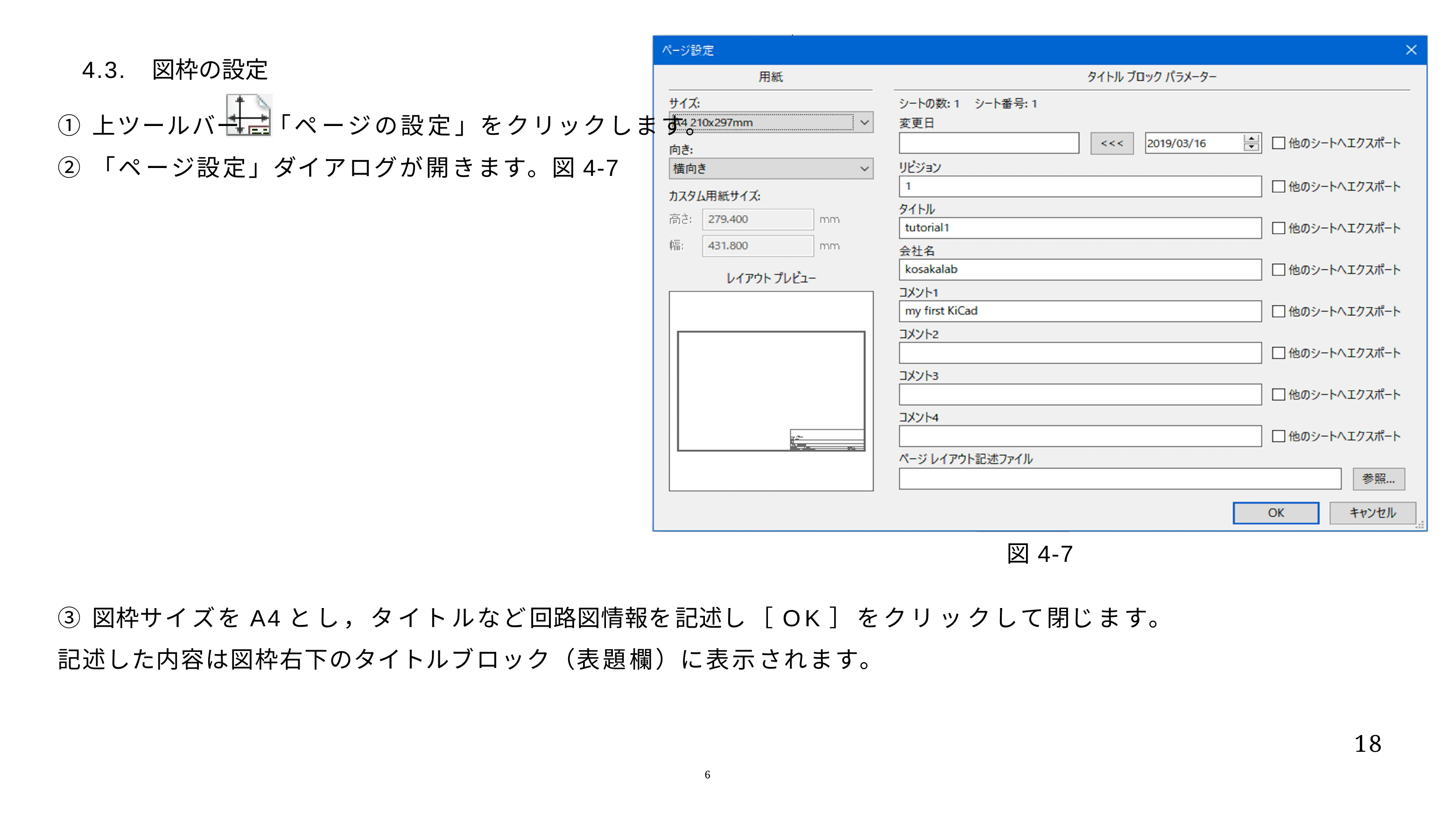

図4-7
4.3.	図枠の設定

① 上ツールバー	「ページの設定」をクリックします。
② 「ページ設定」ダイアログが開きます。図4-7

③ 図枠サイズをA4とし，タイトルなど回路図情報を記述し［OK］をクリックして閉じます。
記述した内容は図枠右下のタイトルブロック（表題欄）に表示されます。
18
6